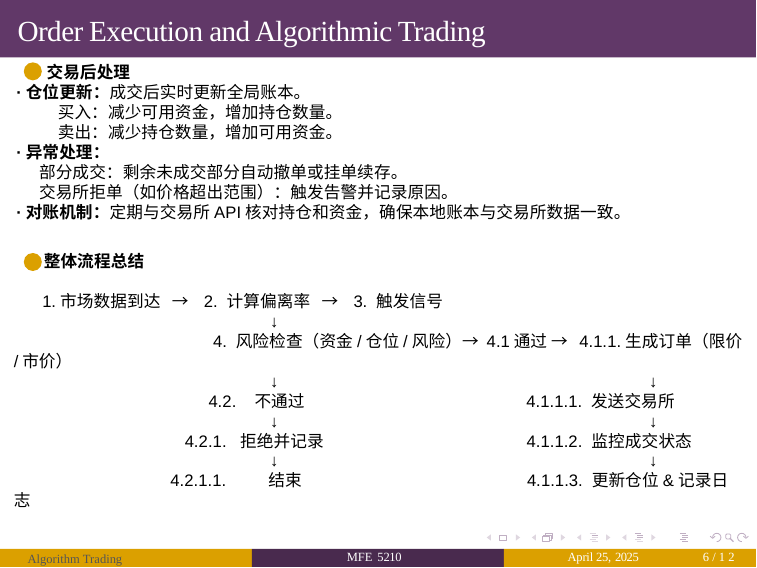

# Order Execution and Algorithmic Trading
       交易后处理
​·仓位更新：成交后实时更新全局账本。
          买入：减少可用资金，增加持仓数量。
          卖出：减少持仓数量，增加可用资金。
​·异常处理：
​     部分成交：剩余未成交部分自动撤单或挂单续存。
​     交易所拒单​（如价格超出范围）：触发告警并记录原因。
​·对账机制：定期与交易所API核对持仓和资金，确保本地账本与交易所数据一致。

       ​整体流程总结

​      1.市场数据到达   →   2. 计算偏离率   →   3. 触发信号
                                                      ↓
                                          4. 风险检查（资金/仓位/风险）→ 4.1通过 →  4.1.1.生成订单（限价/市价）
                                                      ↓                                                                              ↓
                                         4.2.   不通过                                                          4.1.1.1. 发送交易所
                                                      ↓                                                                              ↓
                                    4.2.1.  拒绝并记录                                                     4.1.1.2. 监控成交状态
                                                      ↓                                                                              ↓
                                 4.2.1.1.        结束                                                           4.1.1.3. 更新仓位&记录日志

MFE 5210
April 25, 2025
6/12
Algorithm Trading